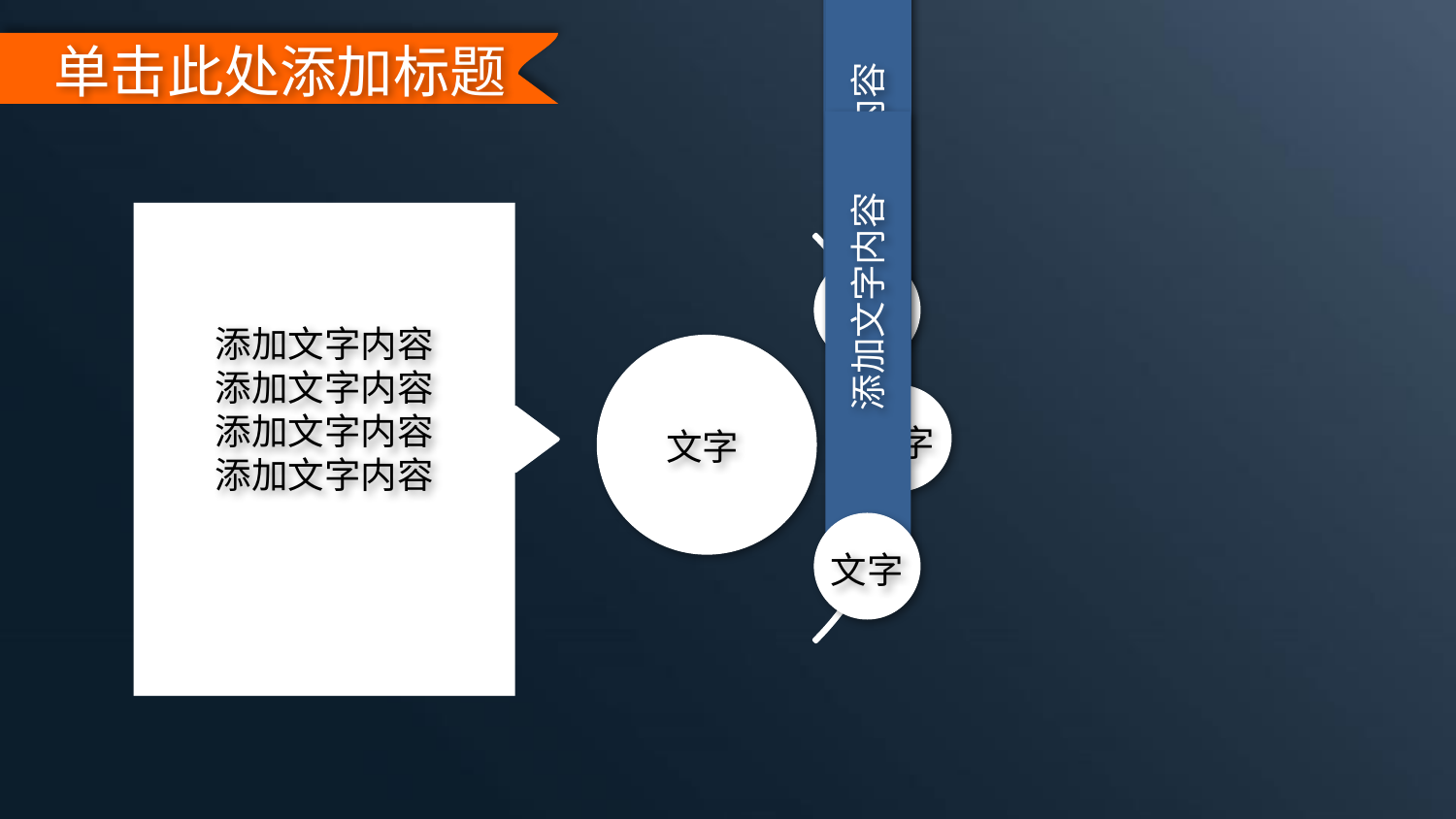

单击此处添加标题

文字

添加文字内容
添加文字内容
添加文字内容
添加文字内容
添加文字内容

文字

文字

添加文字内容

文字

添加文字内容